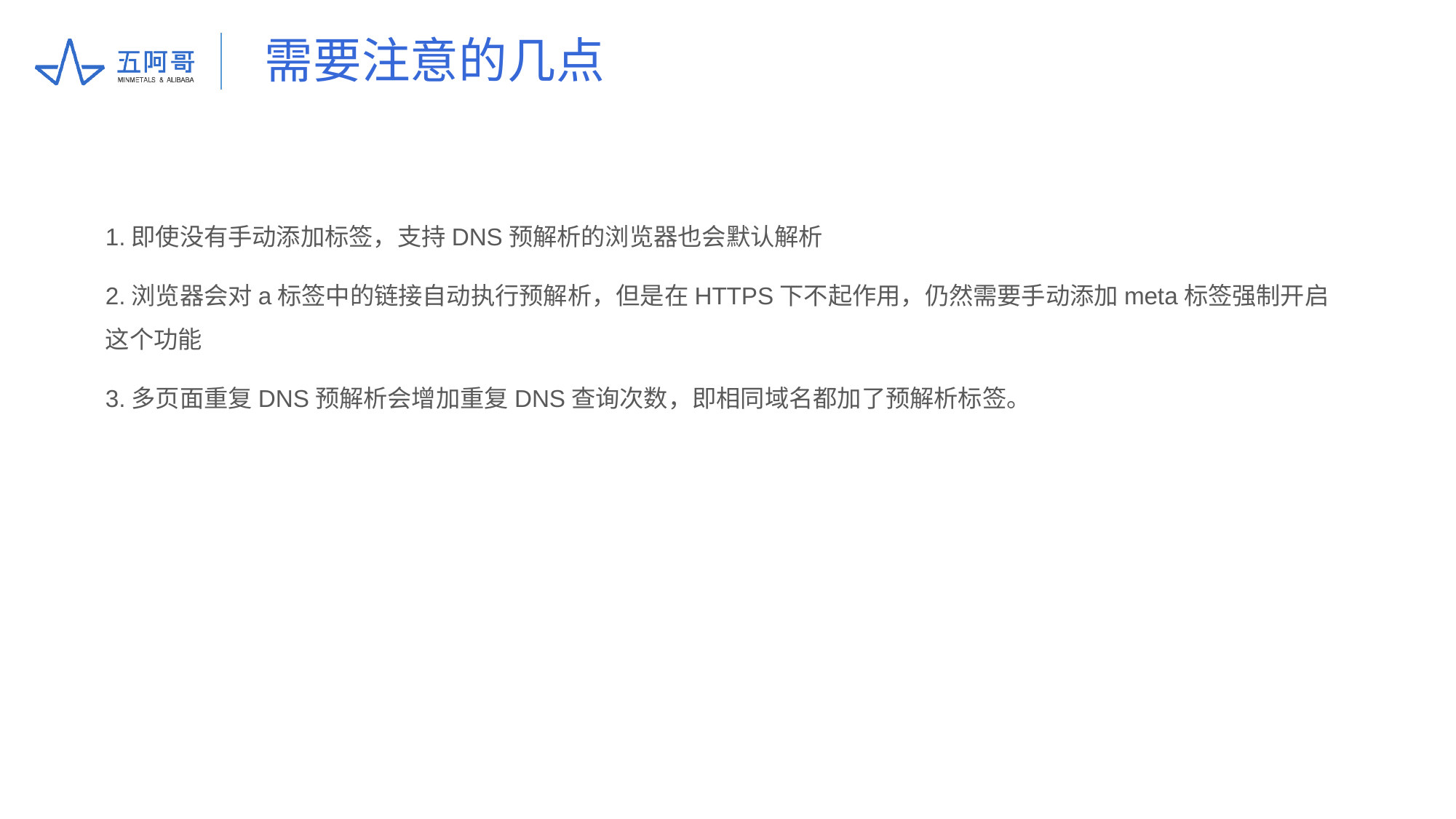

# 需要注意的几点
1.即使没有手动添加标签，支持DNS预解析的浏览器也会默认解析
2.浏览器会对a标签中的链接自动执行预解析，但是在HTTPS下不起作用，仍然需要手动添加meta标签强制开启这个功能
3.多页面重复DNS预解析会增加重复DNS查询次数，即相同域名都加了预解析标签。